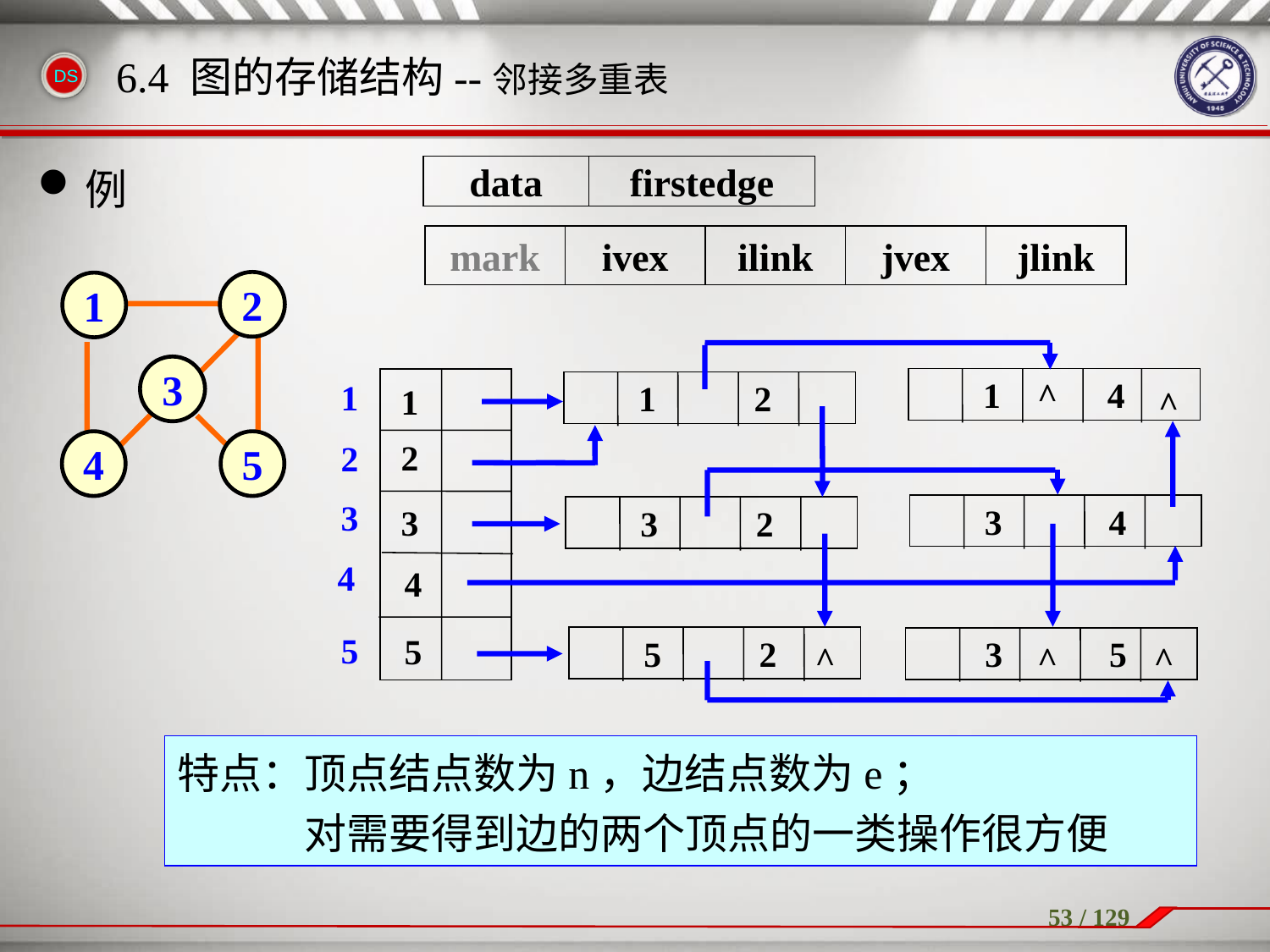

例
6.4 图的存储结构--邻接多重表
data
firstedge
mark
ivex
ilink
jvex
jlink
2
1

3
4
5

^
       1            4

1
       1           2

1
2
2

3

3
       3            4

       3           2

4

4

5
5
       5           2

       3            5

^

^
^
^

特点：顶点结点数为n，边结点数为e；
    	对需要得到边的两个顶点的一类操作很方便